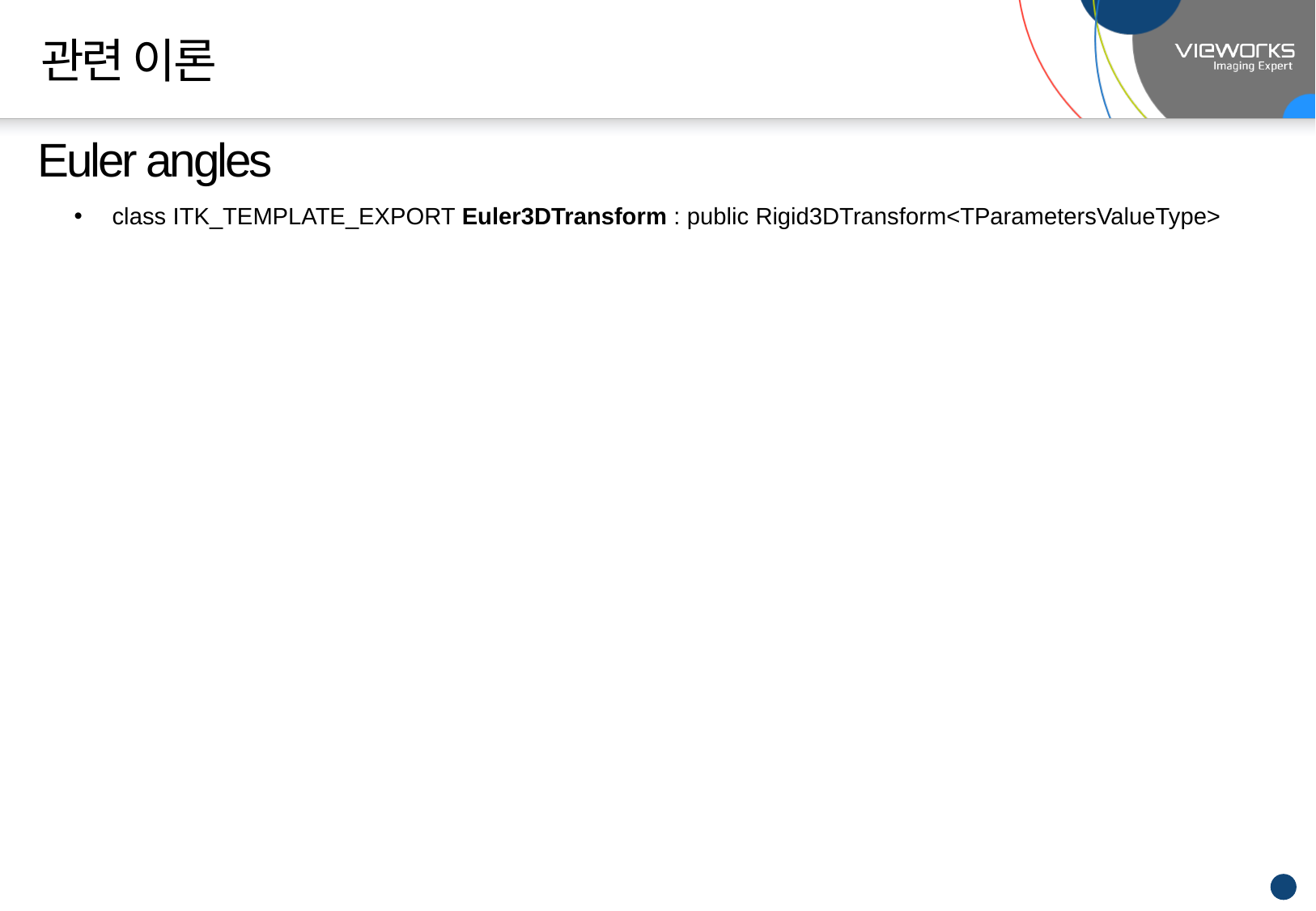

# 관련 이론
Euler angles
class ITK_TEMPLATE_EXPORT Euler3DTransform : public Rigid3DTransform<TParametersValueType>